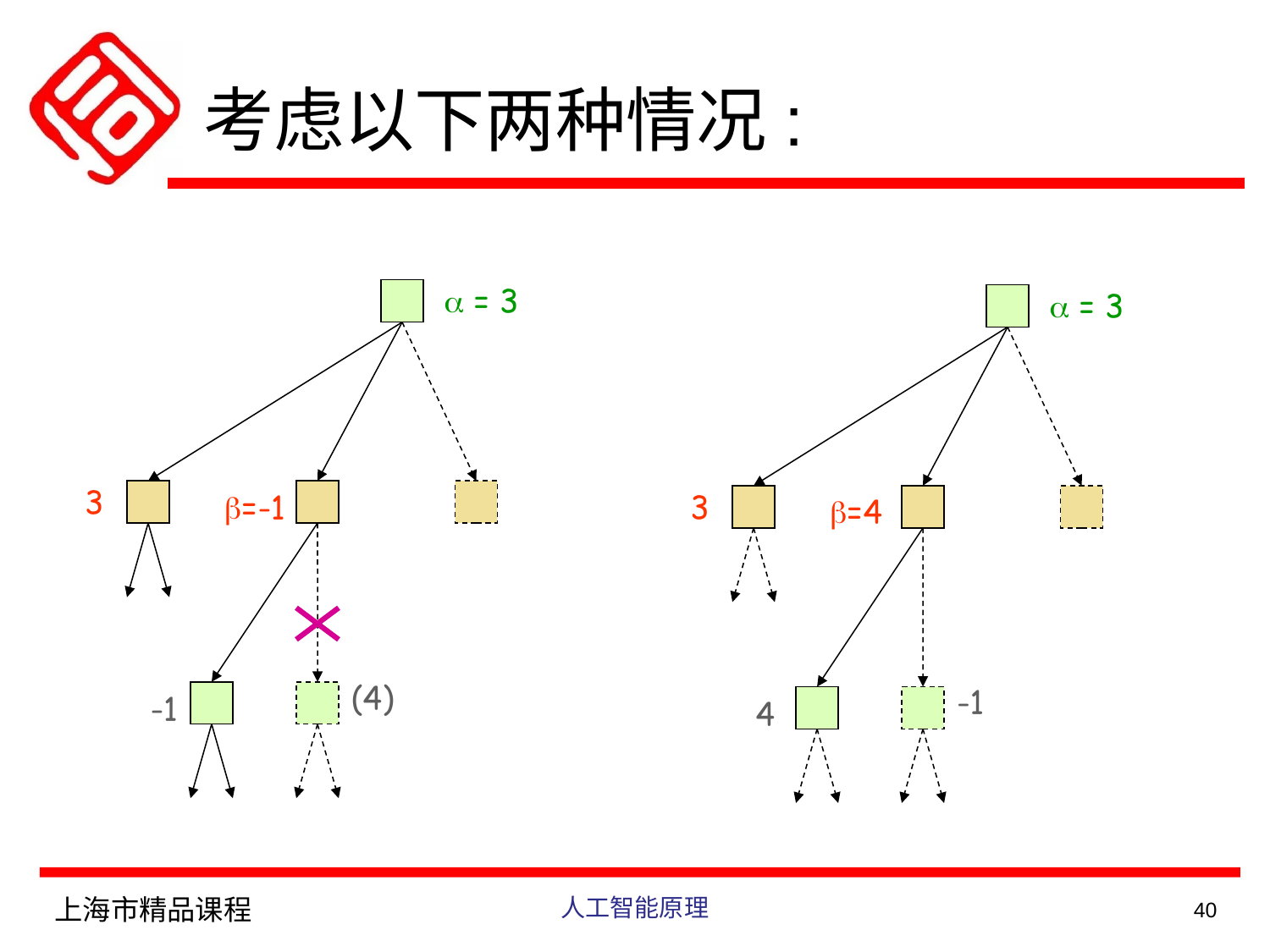

# 考虑以下两种情况:

α = 3

3
β=-1

(4)
-1
α = 3

3
β=4
-1
4
上海市精品课程
人工智能原理
40